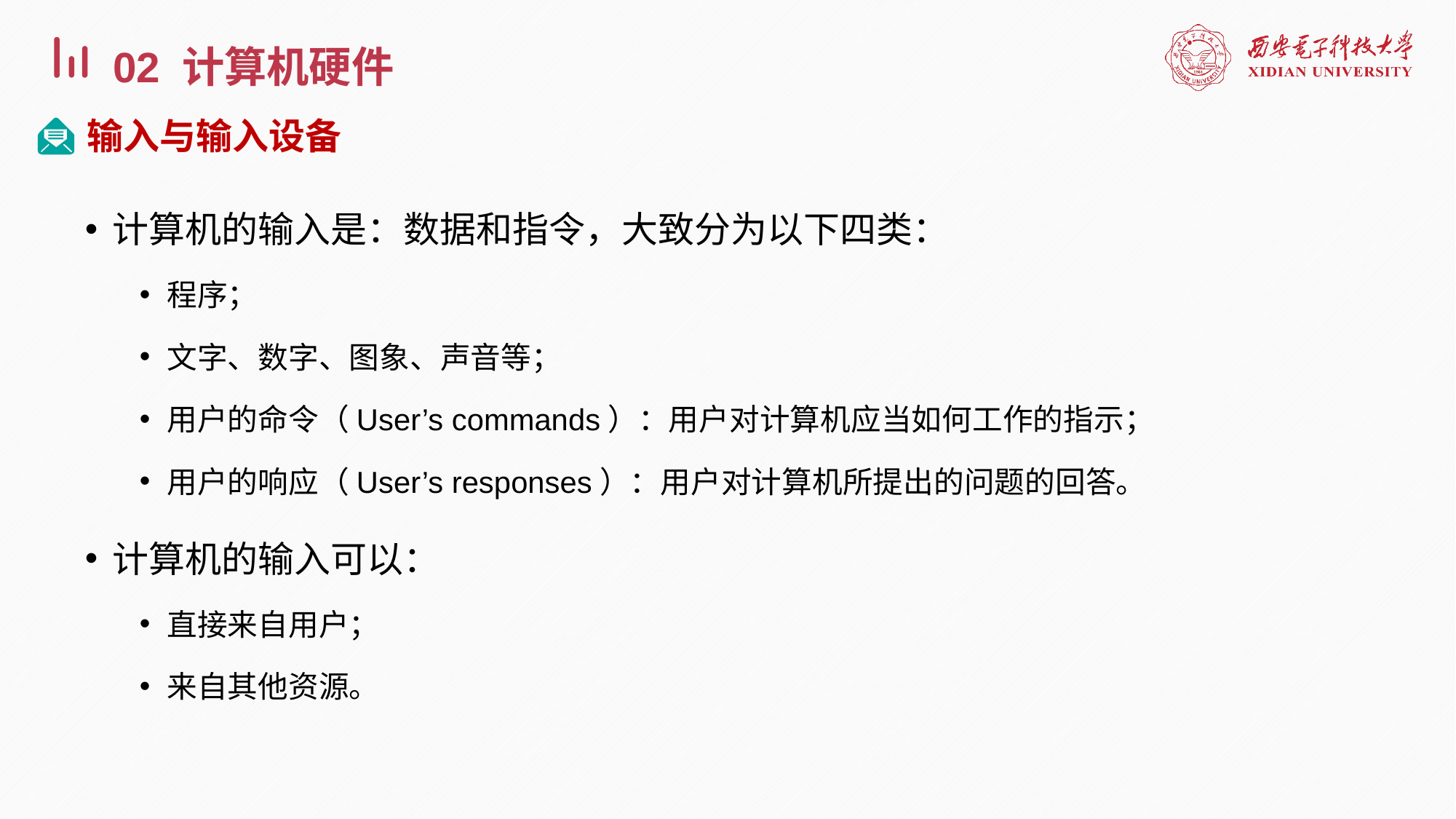

02 计算机硬件
输入与输入设备

计算机的输入是：数据和指令，大致分为以下四类：
程序；
文字、数字、图象、声音等；
用户的命令（User’s commands）：用户对计算机应当如何工作的指示；
用户的响应（User’s responses）：用户对计算机所提出的问题的回答。
计算机的输入可以：
直接来自用户；
来自其他资源。